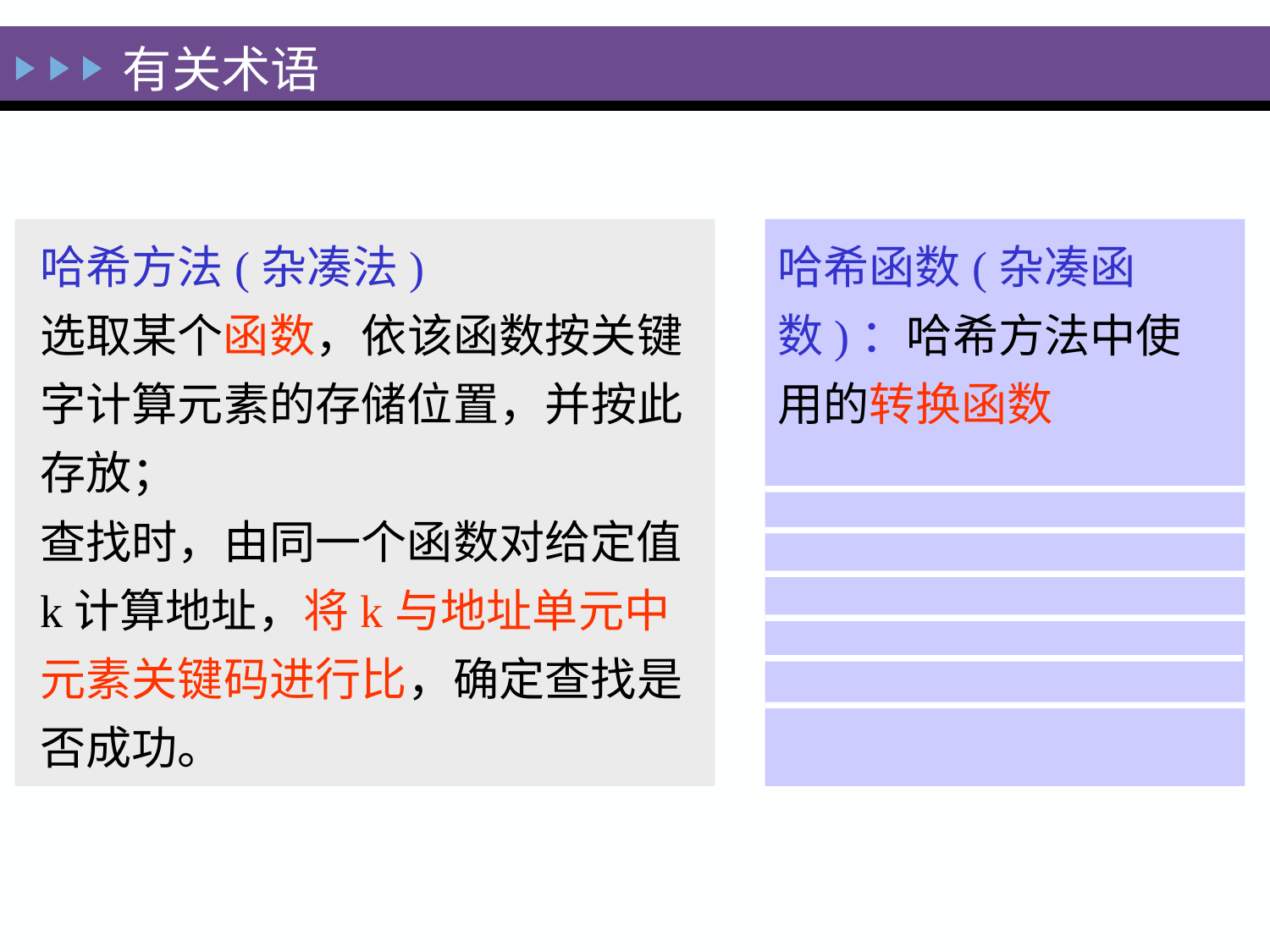

有关术语
哈希方法(杂凑法)
选取某个函数，依该函数按关键字计算元素的存储位置，并按此存放；
查找时，由同一个函数对给定值k计算地址，将k与地址单元中元素关键码进行比，确定查找是否成功。
哈希函数(杂凑函数)：哈希方法中使用的转换函数